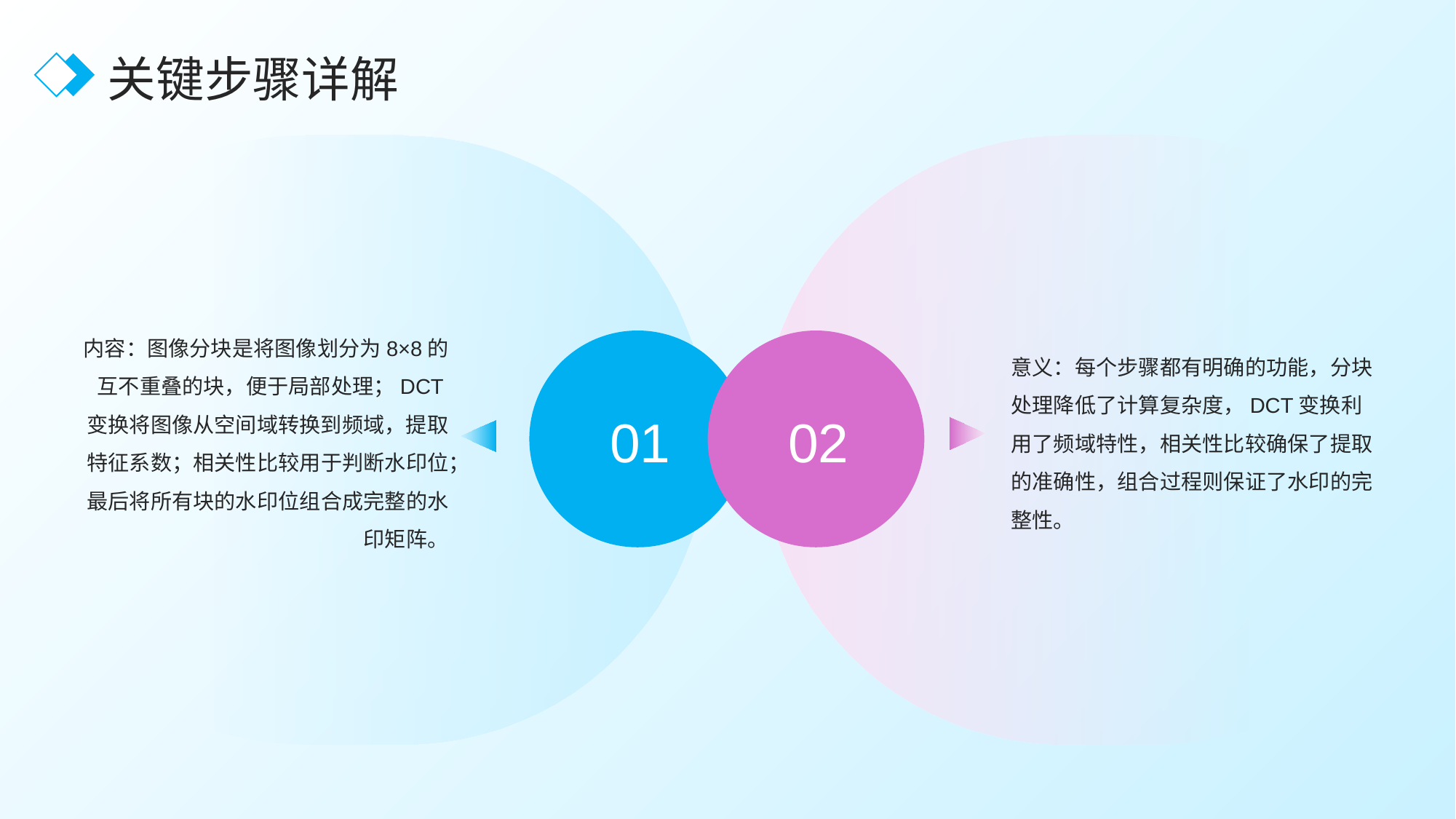

关键步骤详解

内容：图像分块是将图像划分为8×8的互不重叠的块，便于局部处理；DCT变换将图像从空间域转换到频域，提取特征系数；相关性比较用于判断水印位；最后将所有块的水印位组合成完整的水印矩阵。
意义：每个步骤都有明确的功能，分块处理降低了计算复杂度，DCT变换利用了频域特性，相关性比较确保了提取的准确性，组合过程则保证了水印的完整性。

01
02